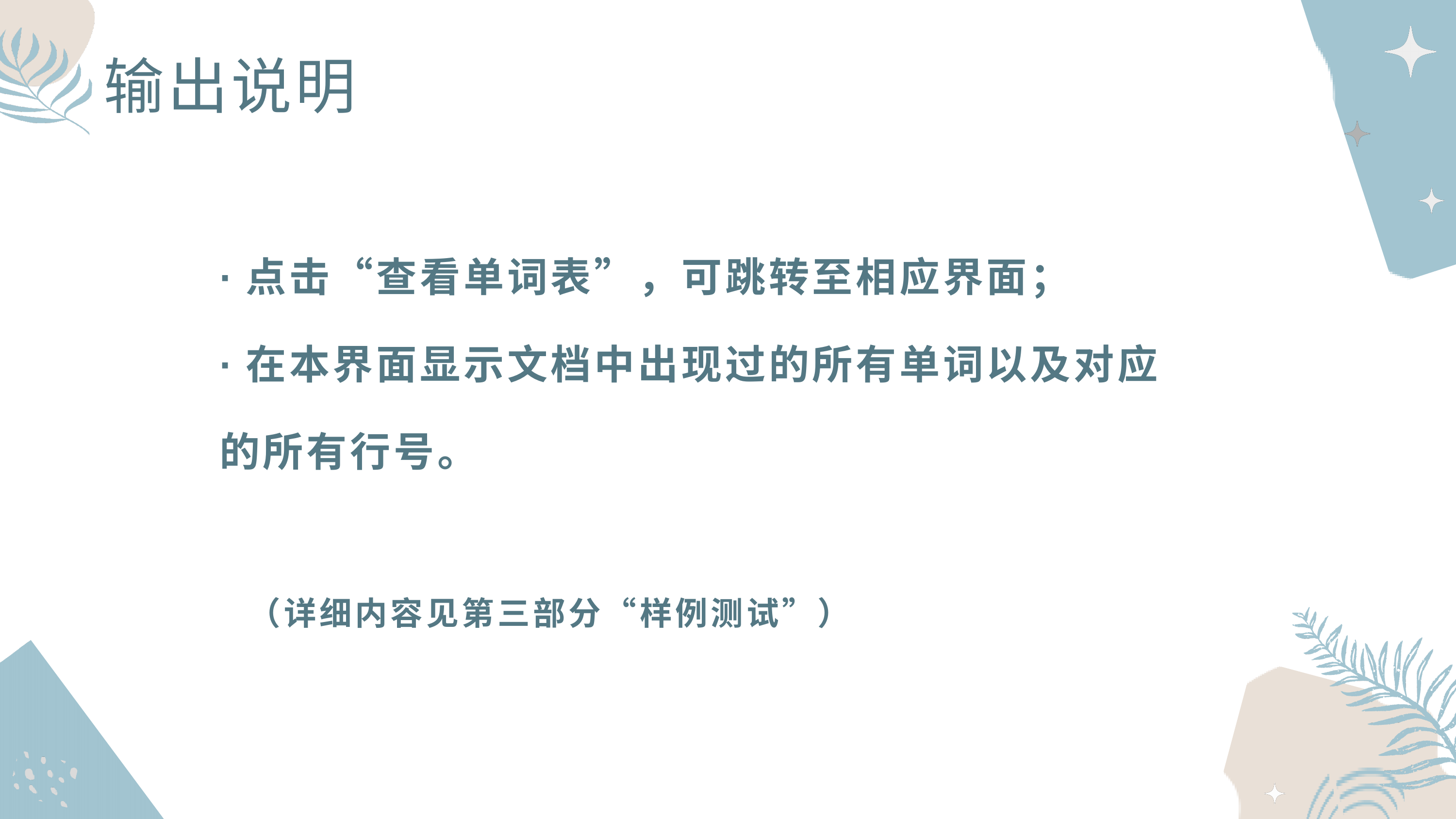

输出说明

·点击“查看单词表”，可跳转至相应界面；
·在本界面显示文档中出现过的所有单词以及对应的所有行号。

  （详细内容见第三部分“样例测试”）